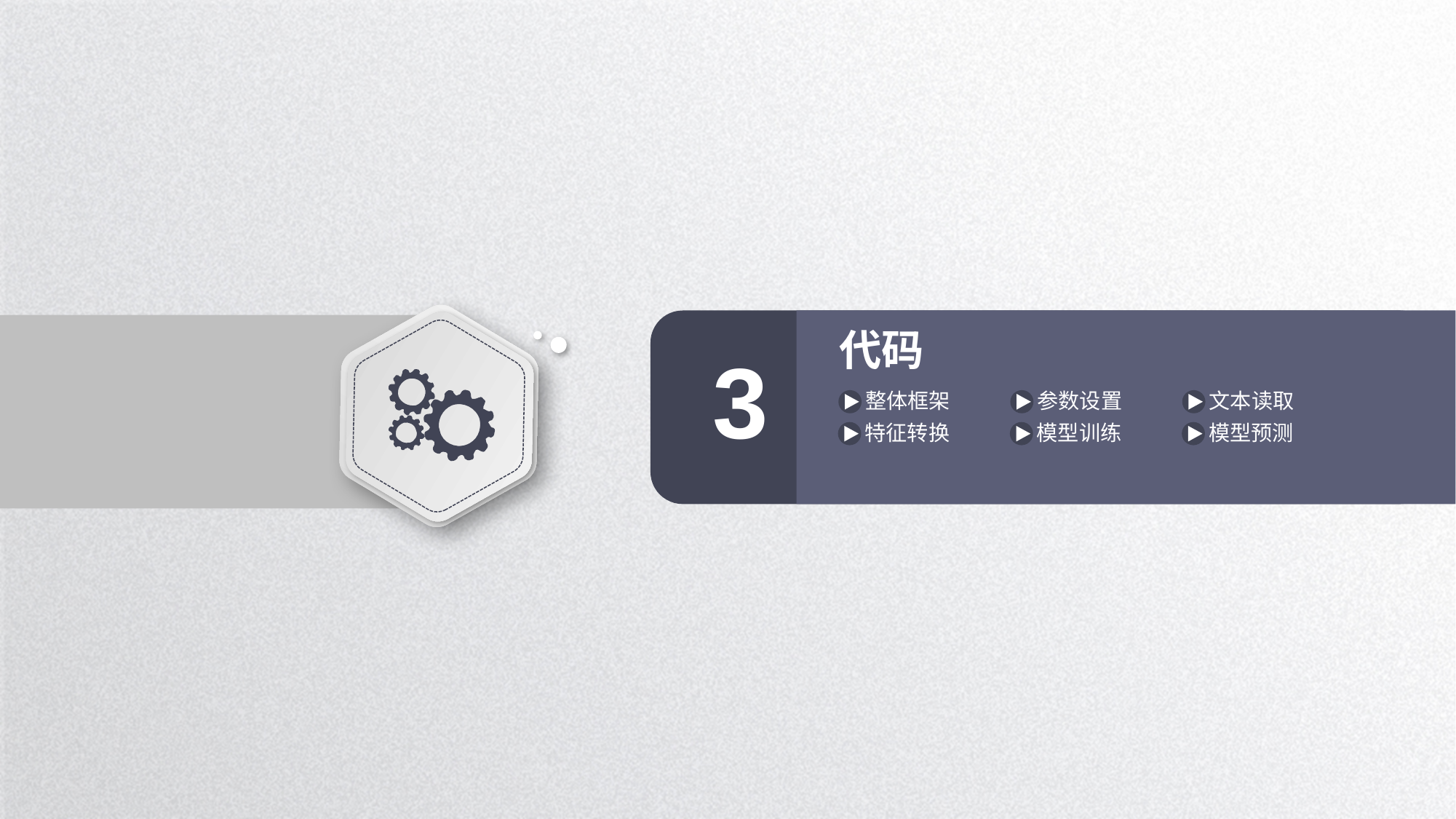

代码

3

整体框架

参数设置

文本读取

特征转换

模型训练

模型预测